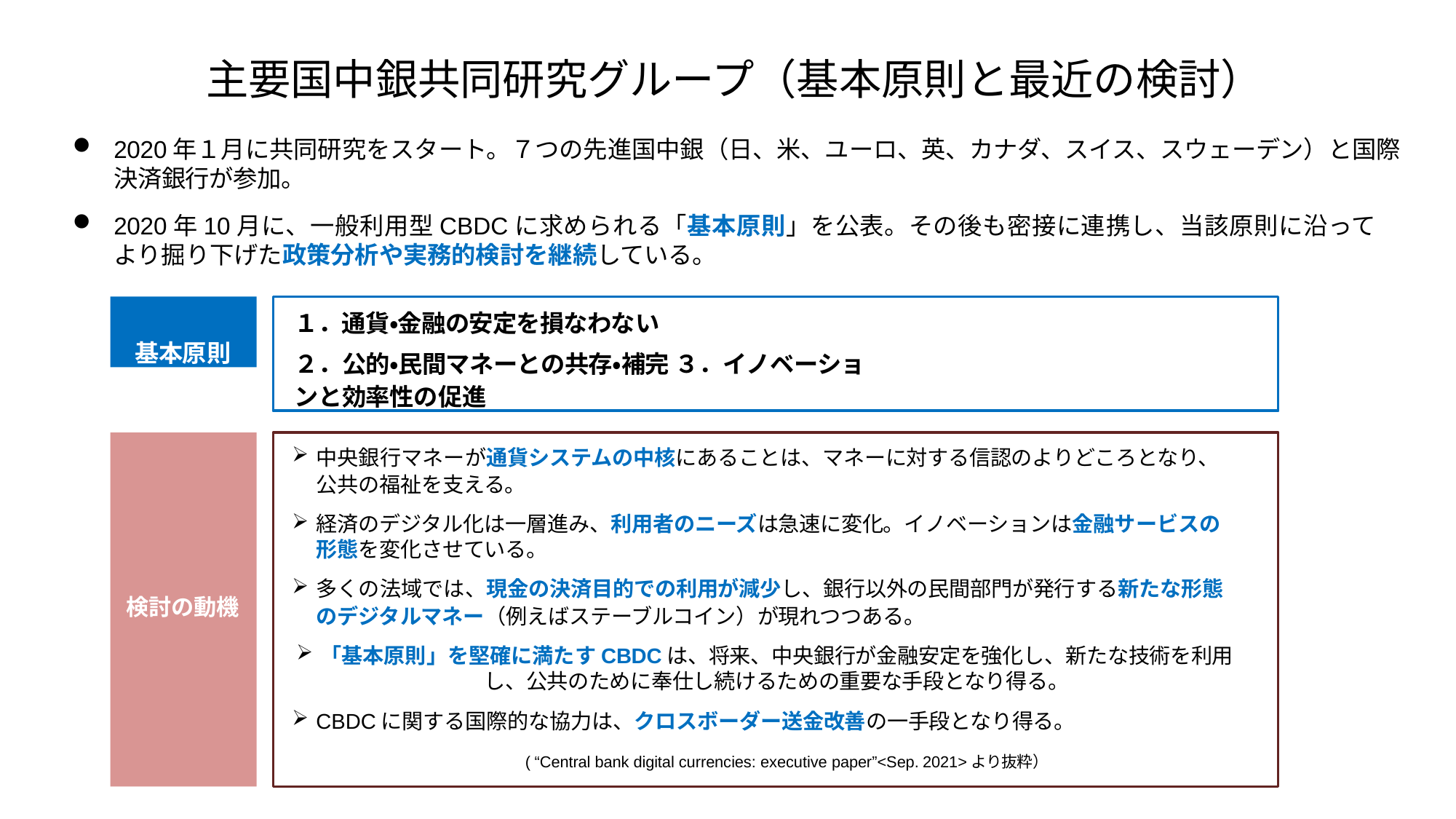

# 主要国中銀共同研究グループ（基本原則と最近の検討）
2020年１月に共同研究をスタート。７つの先進国中銀（日、米、ユーロ、英、カナダ、スイス、スウェーデン）と国際決済銀行が参加。
2020年10月に、一般利用型CBDCに求められる「基本原則」を公表。その後も密接に連携し、当該原則に沿ってより掘り下げた政策分析や実務的検討を継続している。

基本原則
１．通貨・金融の安定を損なわない
２．公的・民間マネーとの共存・補完 ３．イノベーションと効率性の促進

中央銀行マネーが通貨システムの中核にあることは、マネーに対する信認のよりどころとなり、公共の福祉を支える。
経済のデジタル化は一層進み、利用者のニーズは急速に変化。イノベーションは金融サービスの形態を変化させている。
多くの法域では、現金の決済目的での利用が減少し、銀行以外の民間部門が発行する新たな形態のデジタルマネー（例えばステーブルコイン）が現れつつある。
「基本原則」を堅確に満たすCBDCは、将来、中央銀行が金融安定を強化し、新たな技術を利用し、公共のために奉仕し続けるための重要な手段となり得る。
CBDCに関する国際的な協力は、クロスボーダー送金改善の一手段となり得る。
( “Central bank digital currencies: executive paper”<Sep. 2021>より抜粋）
検討の動機